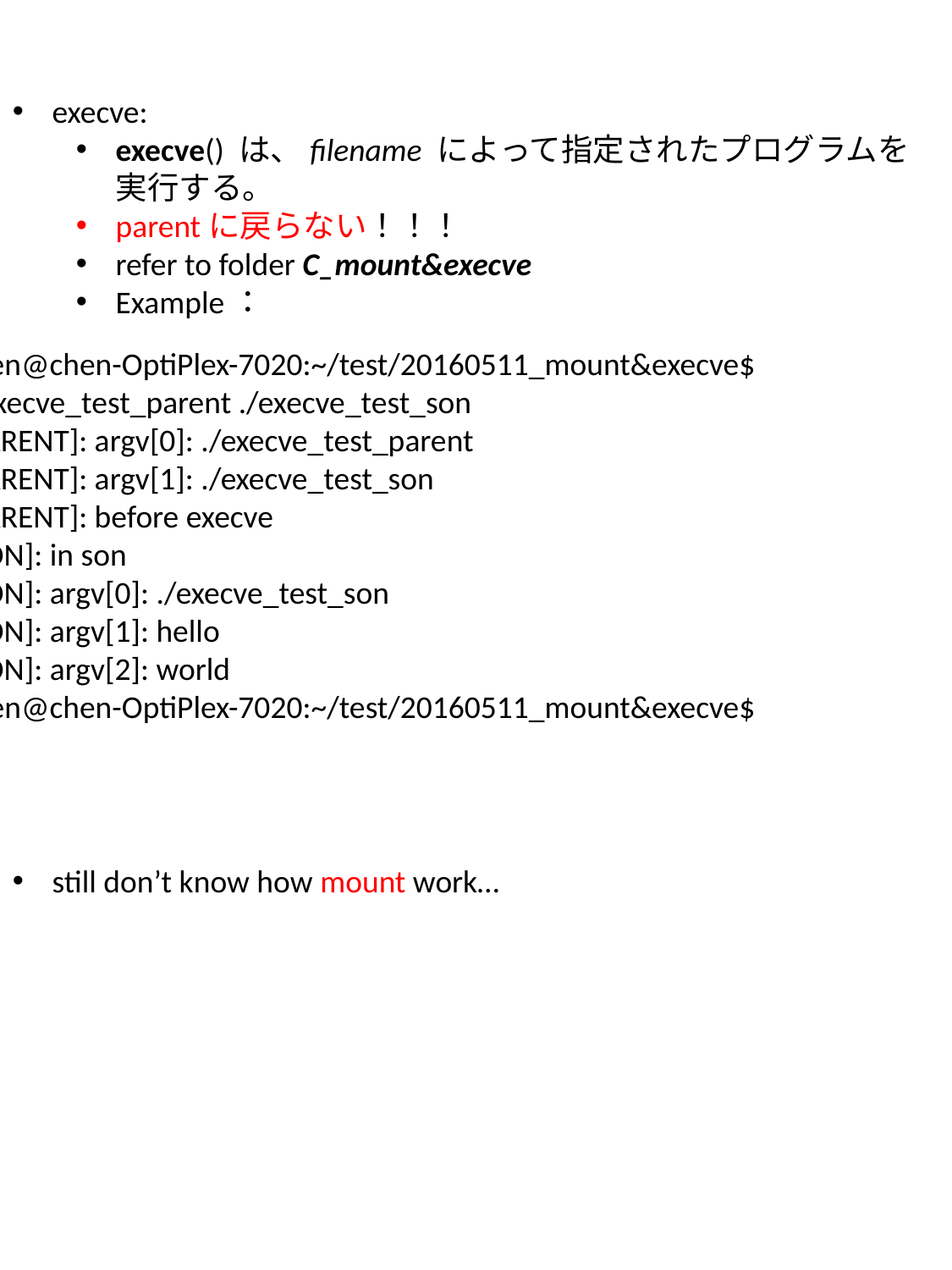

execve:
execve() は、filename によって指定されたプログラムを実行する。
parentに戻らない！！！
refer to folder C_mount&execve
Example：
chen@chen-OptiPlex-7020:~/test/20160511_mount&execve$ ./execve_test_parent ./execve_test_son
[PARENT]: argv[0]: ./execve_test_parent
[PARENT]: argv[1]: ./execve_test_son
[PARENT]: before execve
[SON]: in son
[SON]: argv[0]: ./execve_test_son
[SON]: argv[1]: hello
[SON]: argv[2]: world
chen@chen-OptiPlex-7020:~/test/20160511_mount&execve$
still don’t know how mount work…